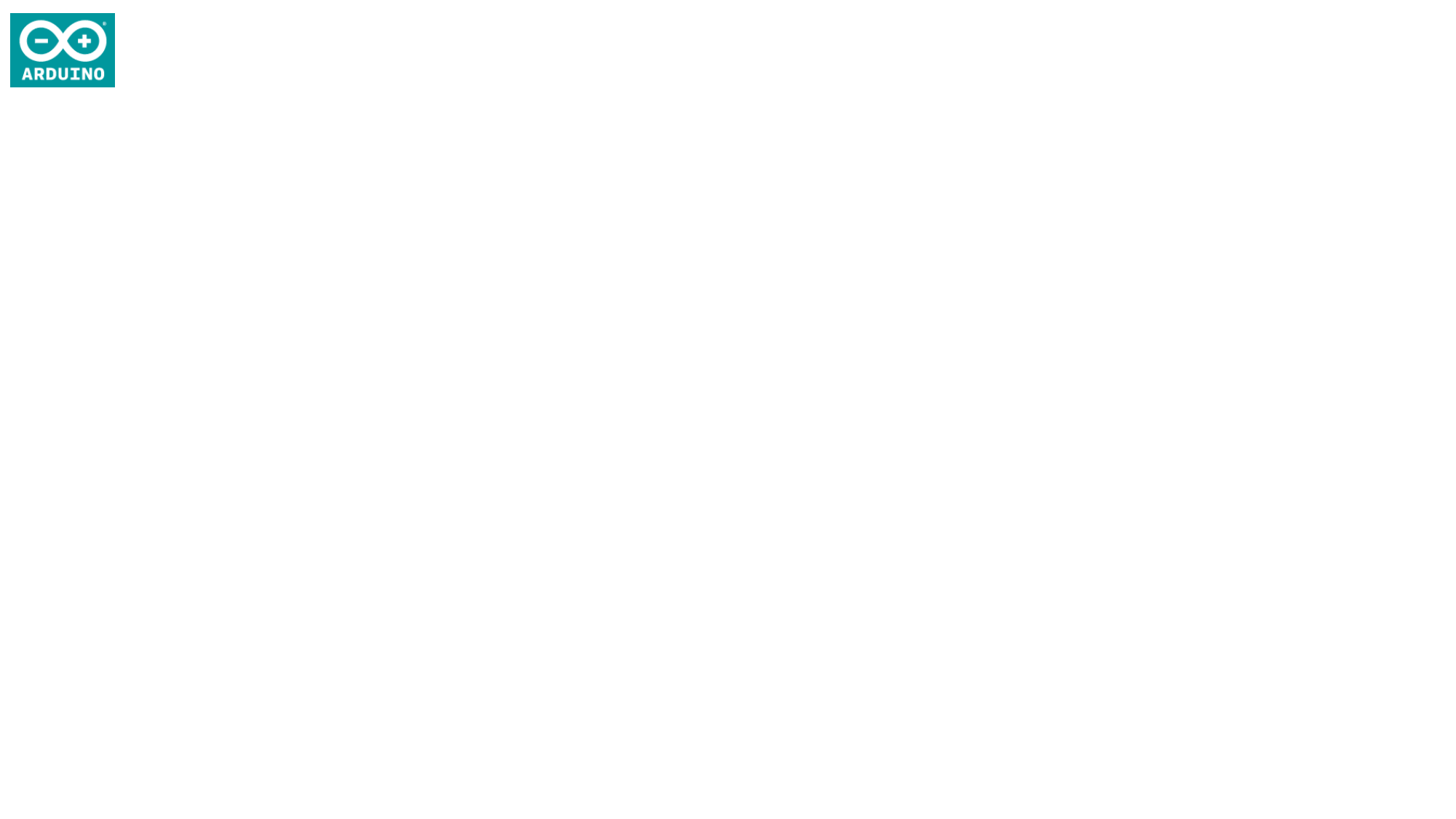

2018-1 오픈소스HW기초 기말프로젝트
# 아두이노를 활용한 미세먼지 측정기(AC&C)

팀명 : 쌍문 사람들
1494028 이민영, 1494021 서윤석
1